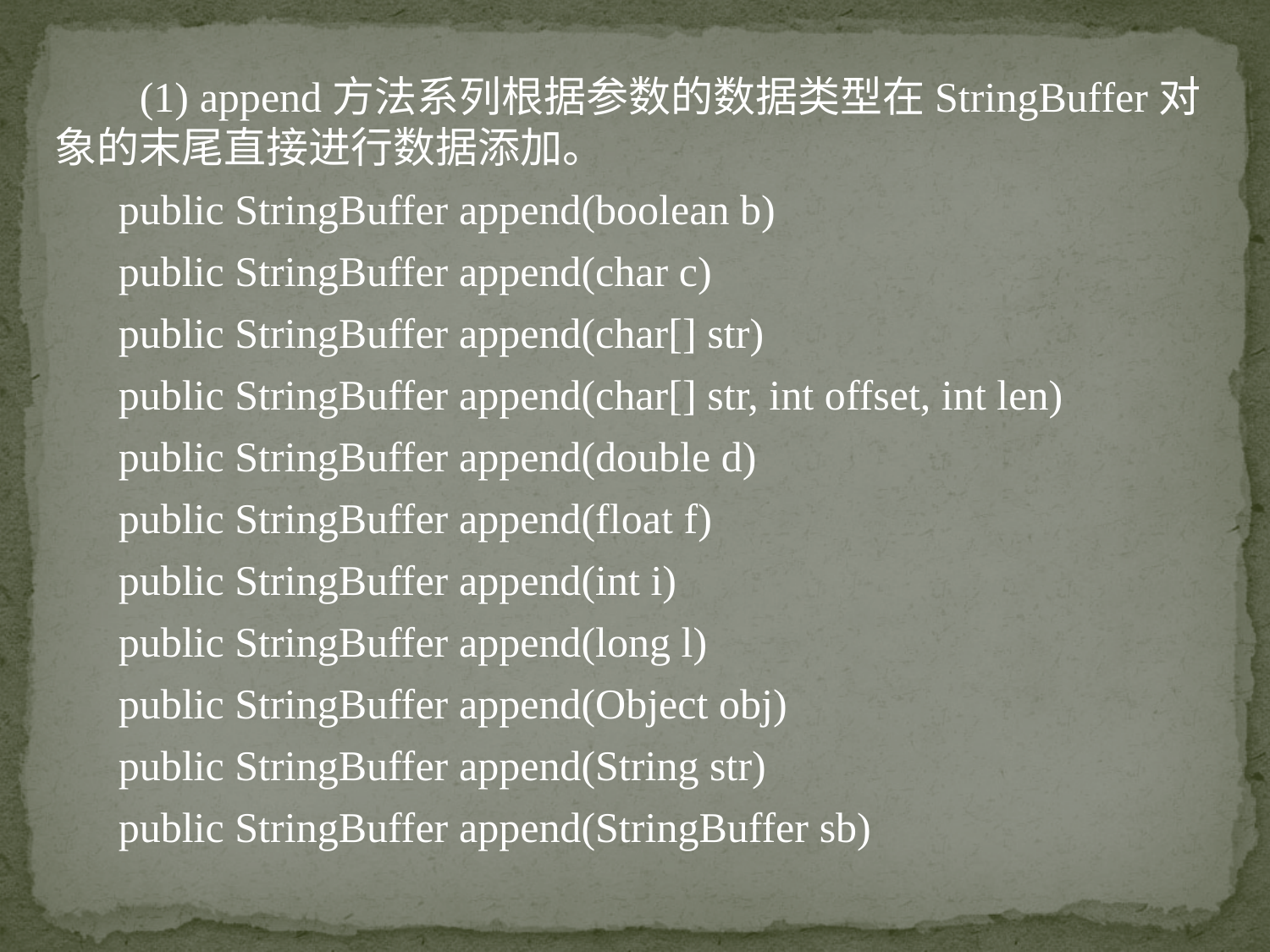

(1) append方法系列根据参数的数据类型在StringBuffer对象的末尾直接进行数据添加。
public StringBuffer append(boolean b)
public StringBuffer append(char c)
public StringBuffer append(char[] str)
public StringBuffer append(char[] str, int offset, int len)
public StringBuffer append(double d)
public StringBuffer append(float f)
public StringBuffer append(int i)
public StringBuffer append(long l)
public StringBuffer append(Object obj)
public StringBuffer append(String str)
public StringBuffer append(StringBuffer sb)